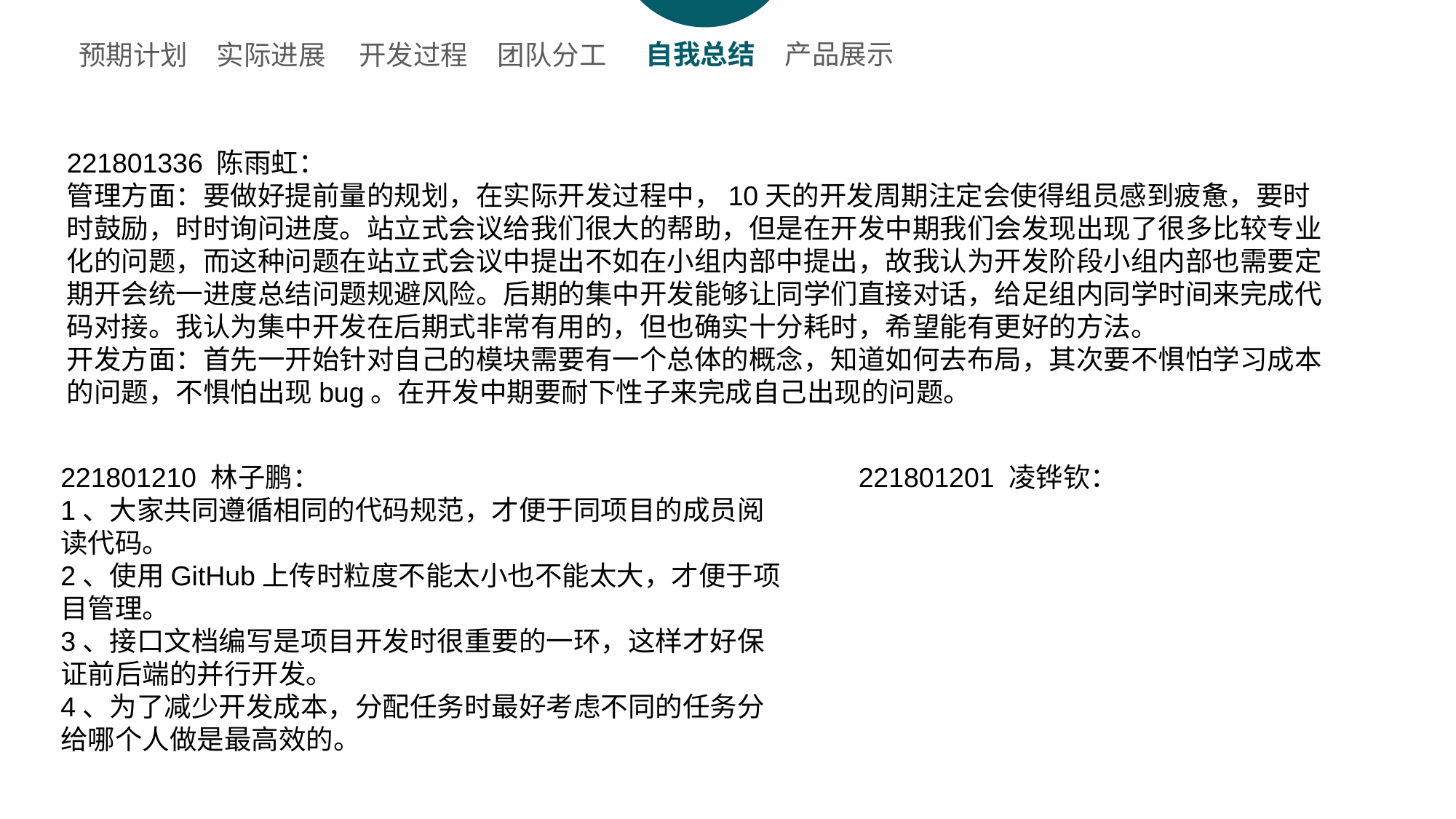

自我总结
产品展示
开发过程
团队分工
预期计划
实际进展
221801336 陈雨虹：
管理方面：要做好提前量的规划，在实际开发过程中，10天的开发周期注定会使得组员感到疲惫，要时时鼓励，时时询问进度。站立式会议给我们很大的帮助，但是在开发中期我们会发现出现了很多比较专业化的问题，而这种问题在站立式会议中提出不如在小组内部中提出，故我认为开发阶段小组内部也需要定期开会统一进度总结问题规避风险。后期的集中开发能够让同学们直接对话，给足组内同学时间来完成代码对接。我认为集中开发在后期式非常有用的，但也确实十分耗时，希望能有更好的方法。
开发方面：首先一开始针对自己的模块需要有一个总体的概念，知道如何去布局，其次要不惧怕学习成本的问题，不惧怕出现bug。在开发中期要耐下性子来完成自己出现的问题。
221801210 林子鹏：
1、大家共同遵循相同的代码规范，才便于同项目的成员阅读代码。
2、使用GitHub上传时粒度不能太小也不能太大，才便于项目管理。
3、接口文档编写是项目开发时很重要的一环，这样才好保证前后端的并行开发。
4、为了减少开发成本，分配任务时最好考虑不同的任务分给哪个人做是最高效的。
221801201 凌铧钦：